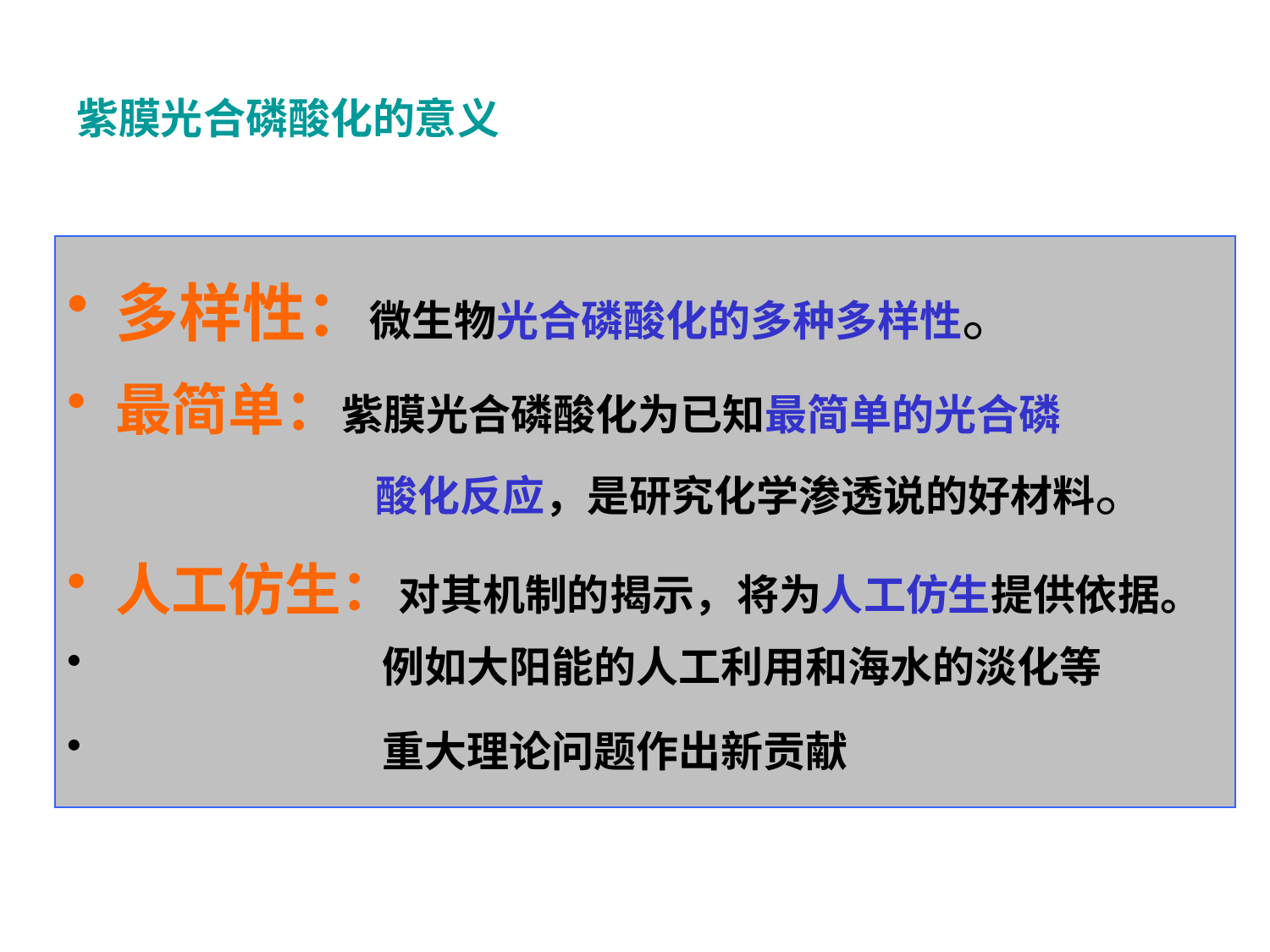

# 紫膜光合磷酸化的意义
多样性：微生物光合磷酸化的多种多样性。
最简单：紫膜光合磷酸化为已知最简单的光合磷		              酸化反应，是研究化学渗透说的好材料。
人工仿生：对其机制的揭示，将为人工仿生提供依据。
                           例如大阳能的人工利用和海水的淡化等
                           重大理论问题作出新贡献